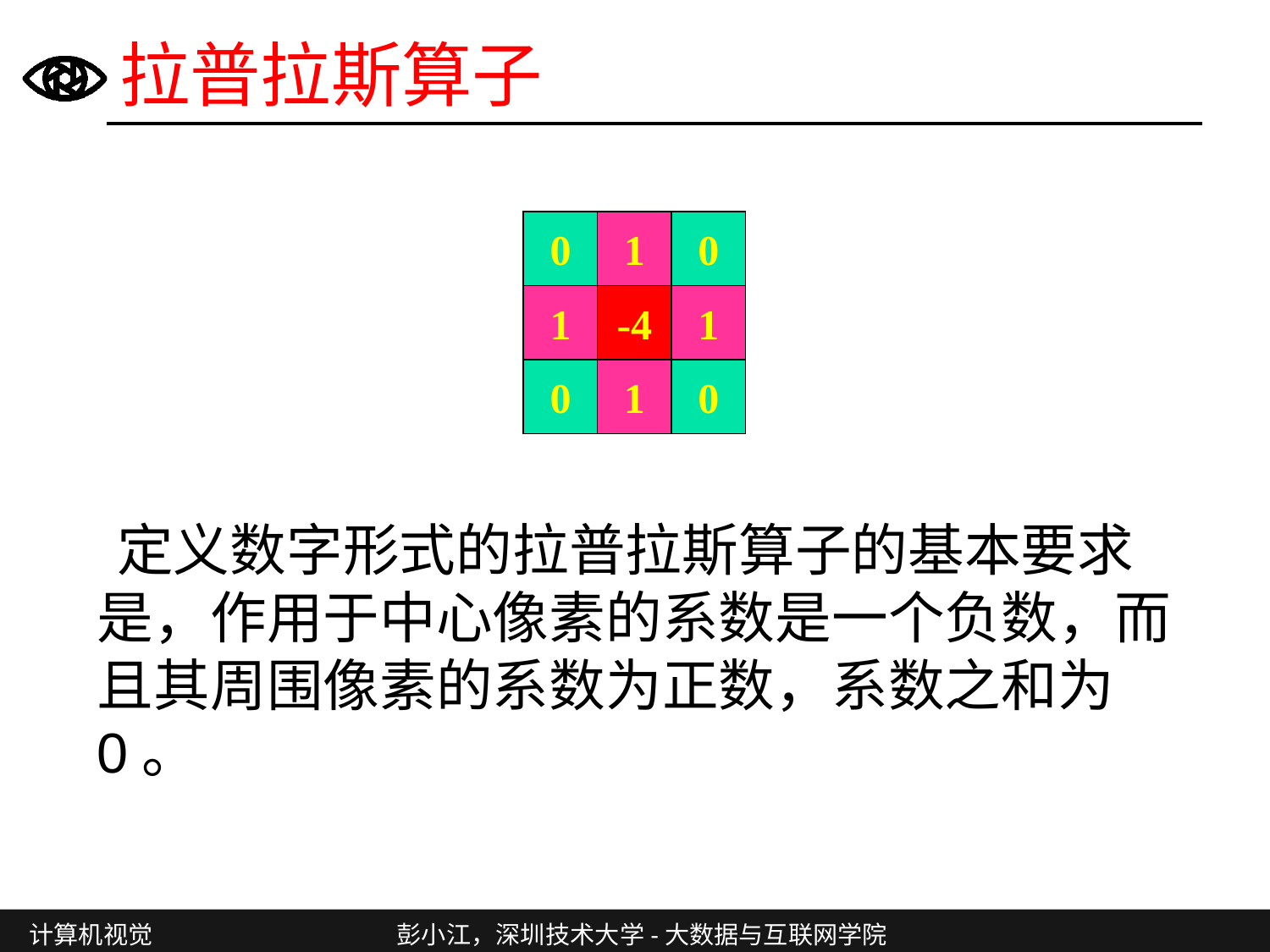

# 拉普拉斯算子
0
1
0
1
-4
1
0
1
0
   定义数字形式的拉普拉斯算子的基本要求是，作用于中心像素的系数是一个负数，而且其周围像素的系数为正数，系数之和为0。